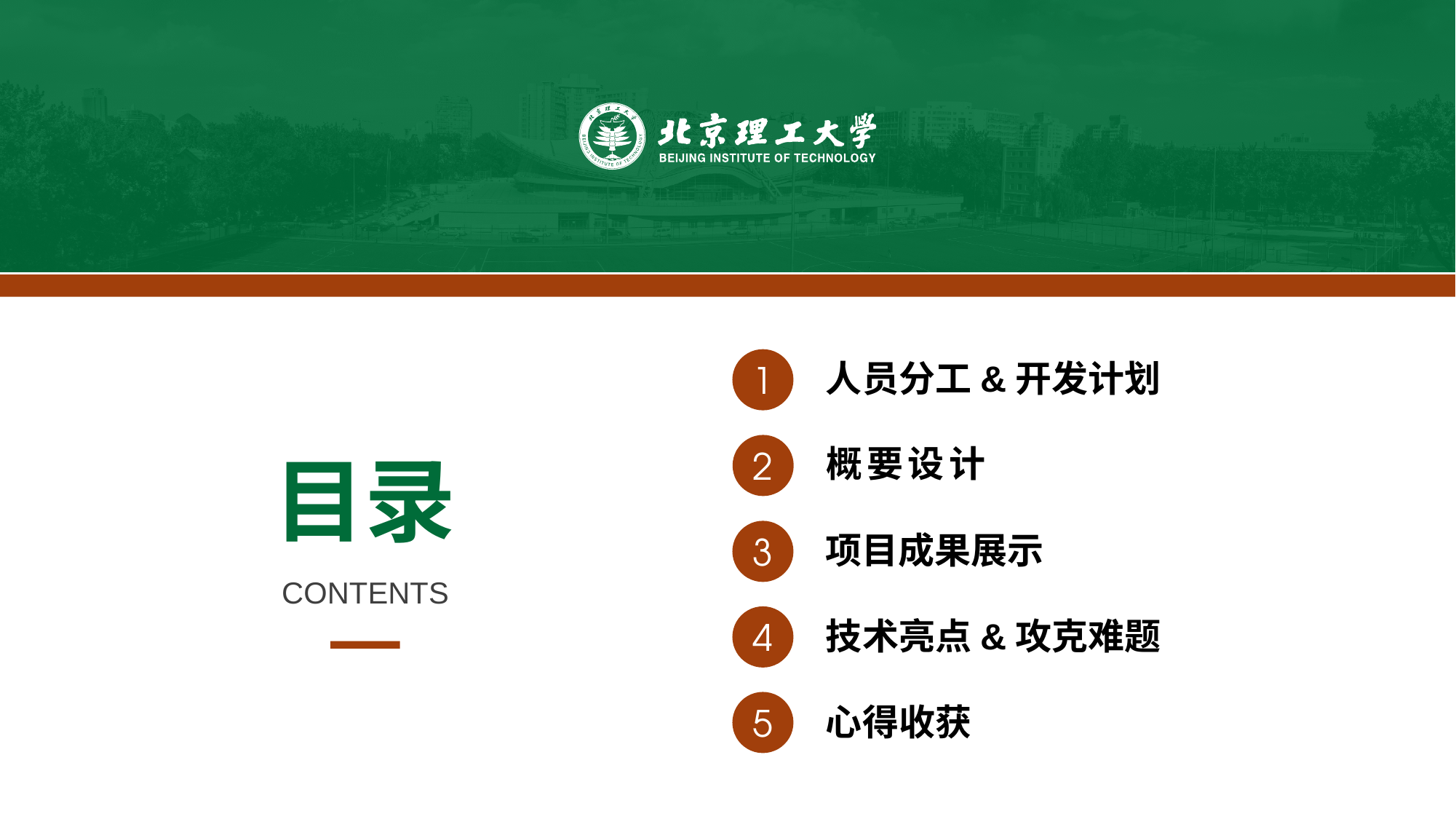

1
人员分工&开发计划
2
概要设计
目录
3
项目成果展示
CONTENTS
4
技术亮点&攻克难题

5
心得收获